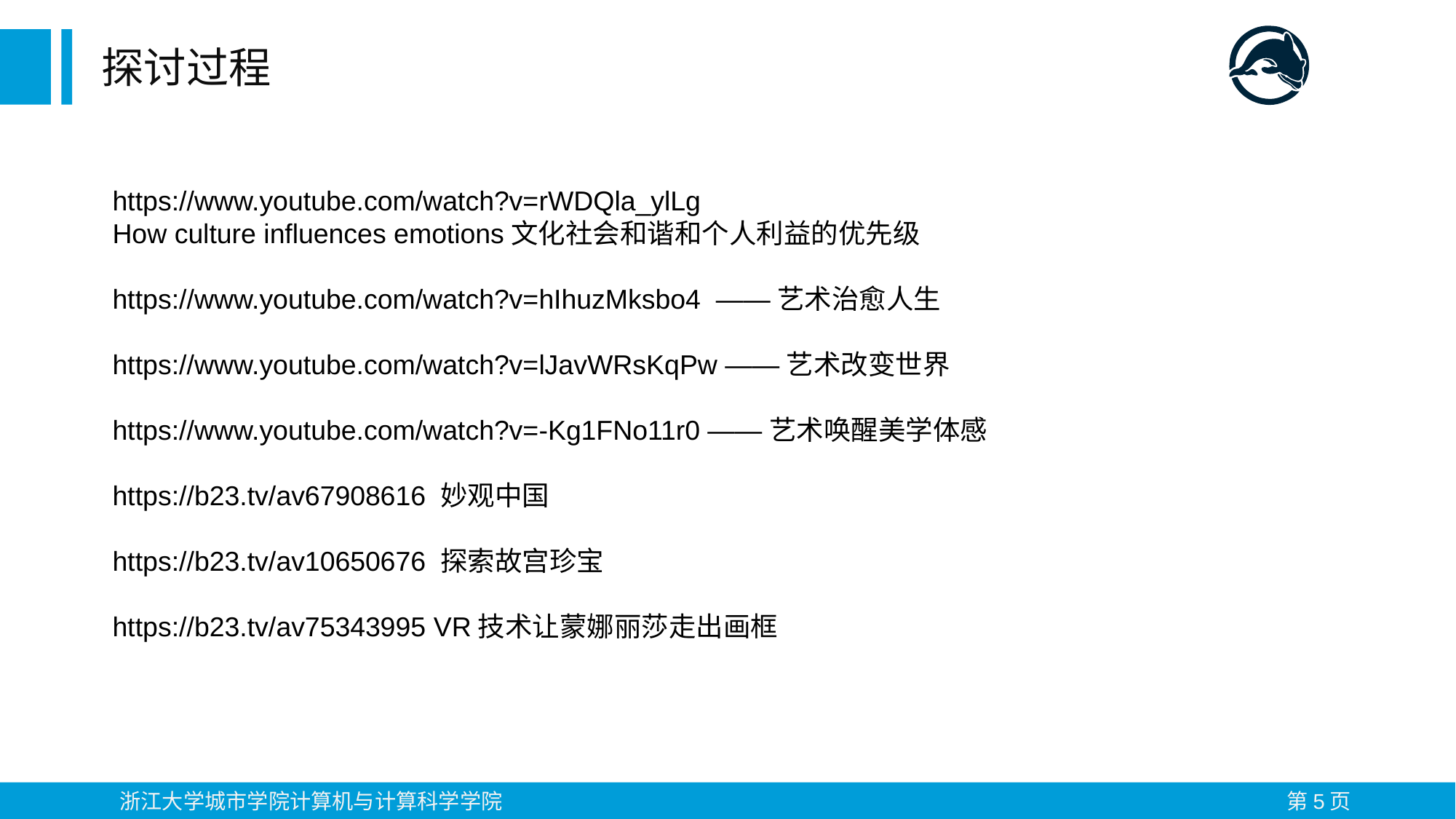

探讨过程
https://www.youtube.com/watch?v=rWDQla_ylLg
How culture influences emotions文化社会和谐和个人利益的优先级

https://www.youtube.com/watch?v=hIhuzMksbo4  ——艺术治愈人生

https://www.youtube.com/watch?v=lJavWRsKqPw ——艺术改变世界

https://www.youtube.com/watch?v=-Kg1FNo11r0 ——艺术唤醒美学体感

https://b23.tv/av67908616 妙观中国

https://b23.tv/av10650676 探索故宫珍宝

https://b23.tv/av75343995 VR技术让蒙娜丽莎走出画框

浙江大学城市学院计算机与计算科学学院
第5页